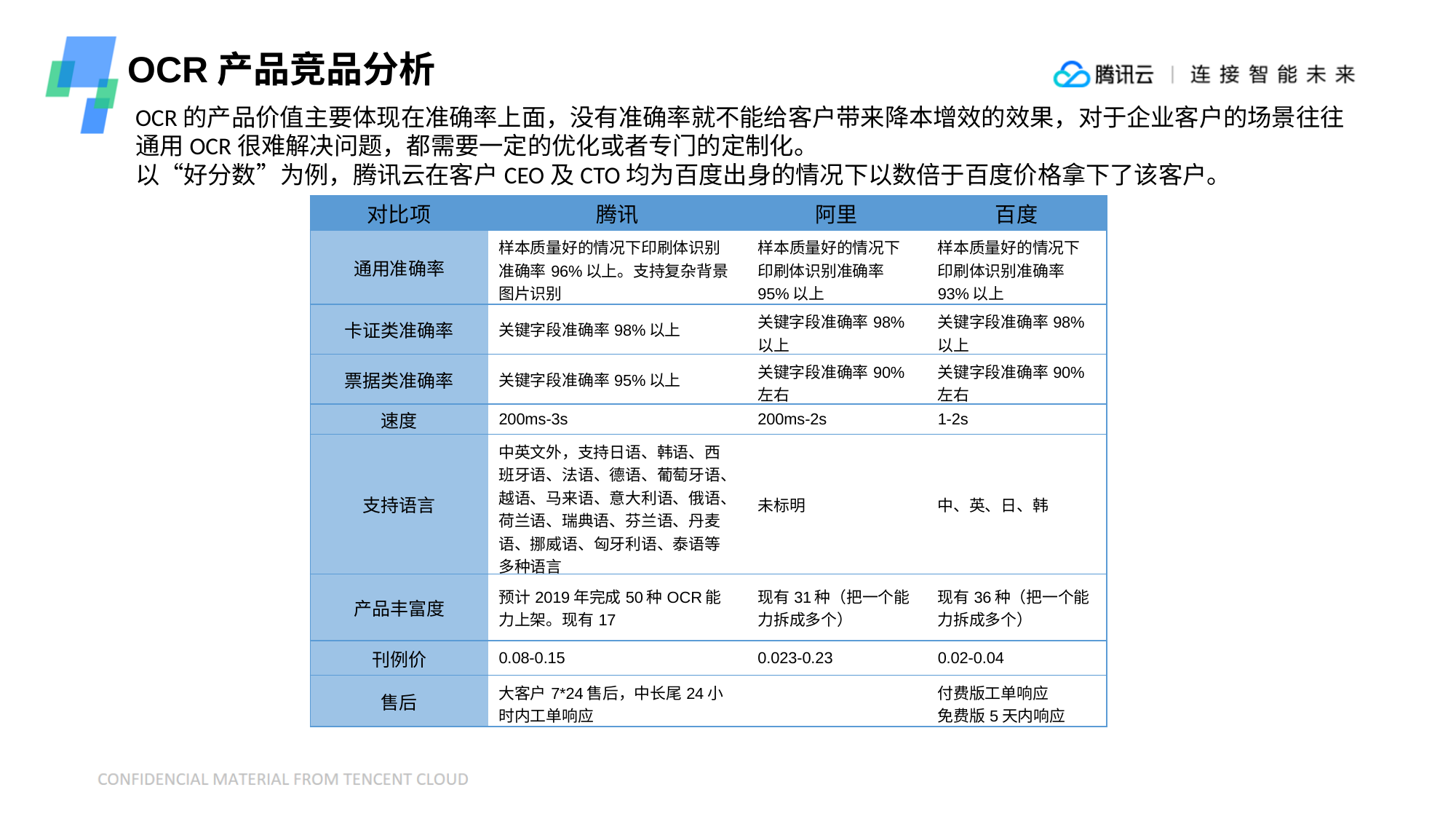

OCR产品竞品分析
OCR的产品价值主要体现在准确率上面，没有准确率就不能给客户带来降本增效的效果，对于企业客户的场景往往通用OCR很难解决问题，都需要一定的优化或者专门的定制化。
以“好分数”为例，腾讯云在客户CEO及CTO均为百度出身的情况下以数倍于百度价格拿下了该客户。
| 对比项 | 腾讯 | 阿里 | 百度 |
| --- | --- | --- | --- |
| 通用准确率 | 样本质量好的情况下印刷体识别准确率96%以上。支持复杂背景图片识别 | 样本质量好的情况下印刷体识别准确率95%以上 | 样本质量好的情况下印刷体识别准确率93%以上 |
| 卡证类准确率 | 关键字段准确率98%以上 | 关键字段准确率98%以上 | 关键字段准确率98%以上 |
| 票据类准确率 | 关键字段准确率95%以上 | 关键字段准确率90%左右 | 关键字段准确率90%左右 |
| 速度 | 200ms-3s | 200ms-2s | 1-2s |
| 支持语言 | 中英文外，支持日语、韩语、西班牙语、法语、德语、葡萄牙语、越语、马来语、意大利语、俄语、荷兰语、瑞典语、芬兰语、丹麦语、挪威语、匈牙利语、泰语等多种语言 | 未标明 | 中、英、日、韩 |
| 产品丰富度 | 预计2019年完成50种OCR能力上架。现有17 | 现有31种（把一个能力拆成多个） | 现有36种（把一个能力拆成多个） |
| 刊例价 | 0.08-0.15 | 0.023-0.23 | 0.02-0.04 |
| 售后 | 大客户7\*24售后，中长尾24小时内工单响应 |  | 付费版工单响应 免费版5天内响应 |